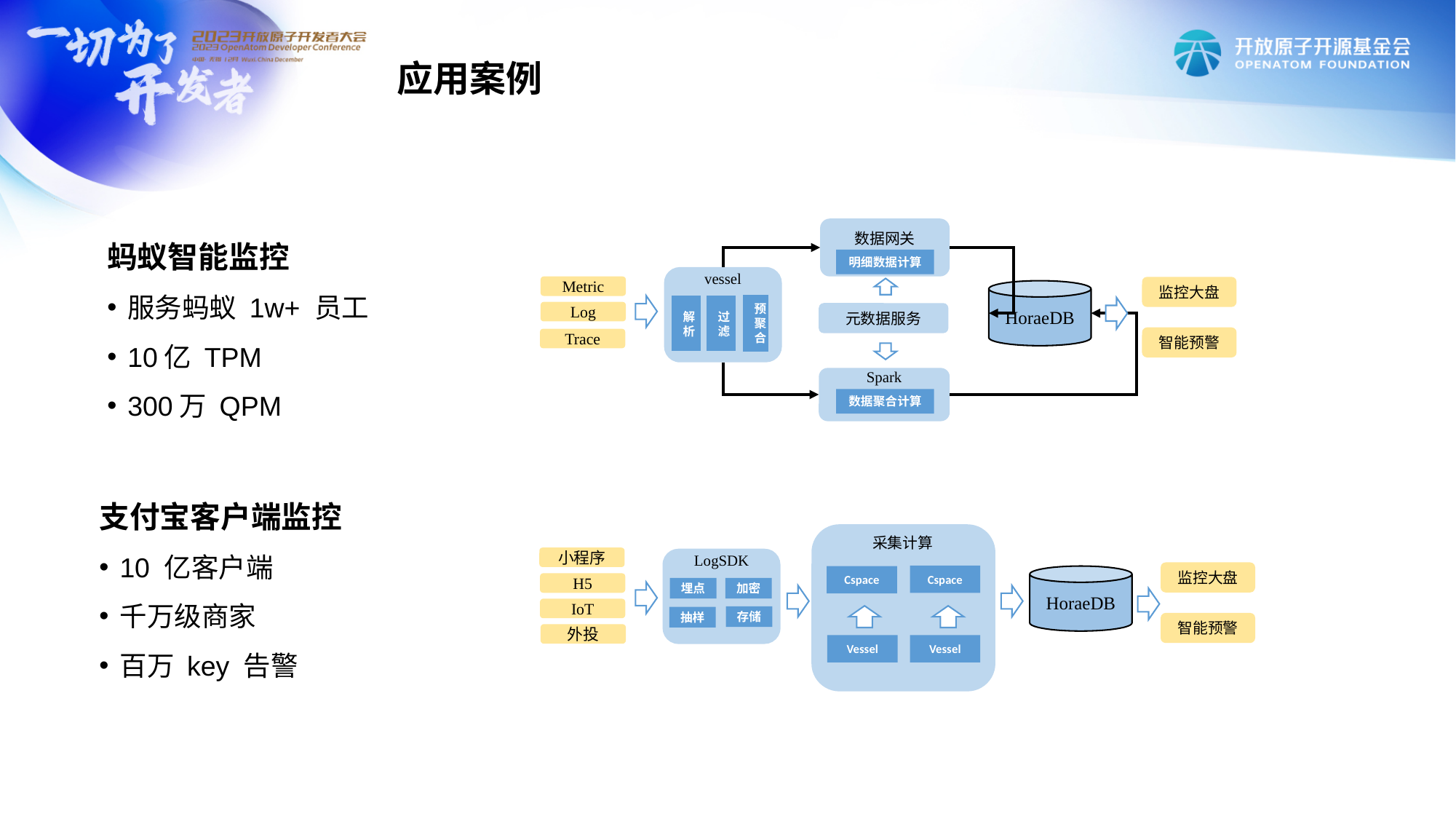

应用案例
蚂蚁智能监控
服务蚂蚁 1w+ 员工
10亿 TPM
300万 QPM

数据网关

明细数据计算
vessel

Metric
监控大盘

HoraeDB

预聚合
解析
过滤

Log
元数据服务
智能预警
Trace

Spark

数据聚合计算
支付宝客户端监控
10 亿客户端
千万级商家
百万 key 告警

采集计算
小程序
LogSDK

监控大盘
HoraeDB
H5
埋点

IoT
智能预警
外投
Cspace
Cspace

Vessel
Vessel
加密
存储
抽样